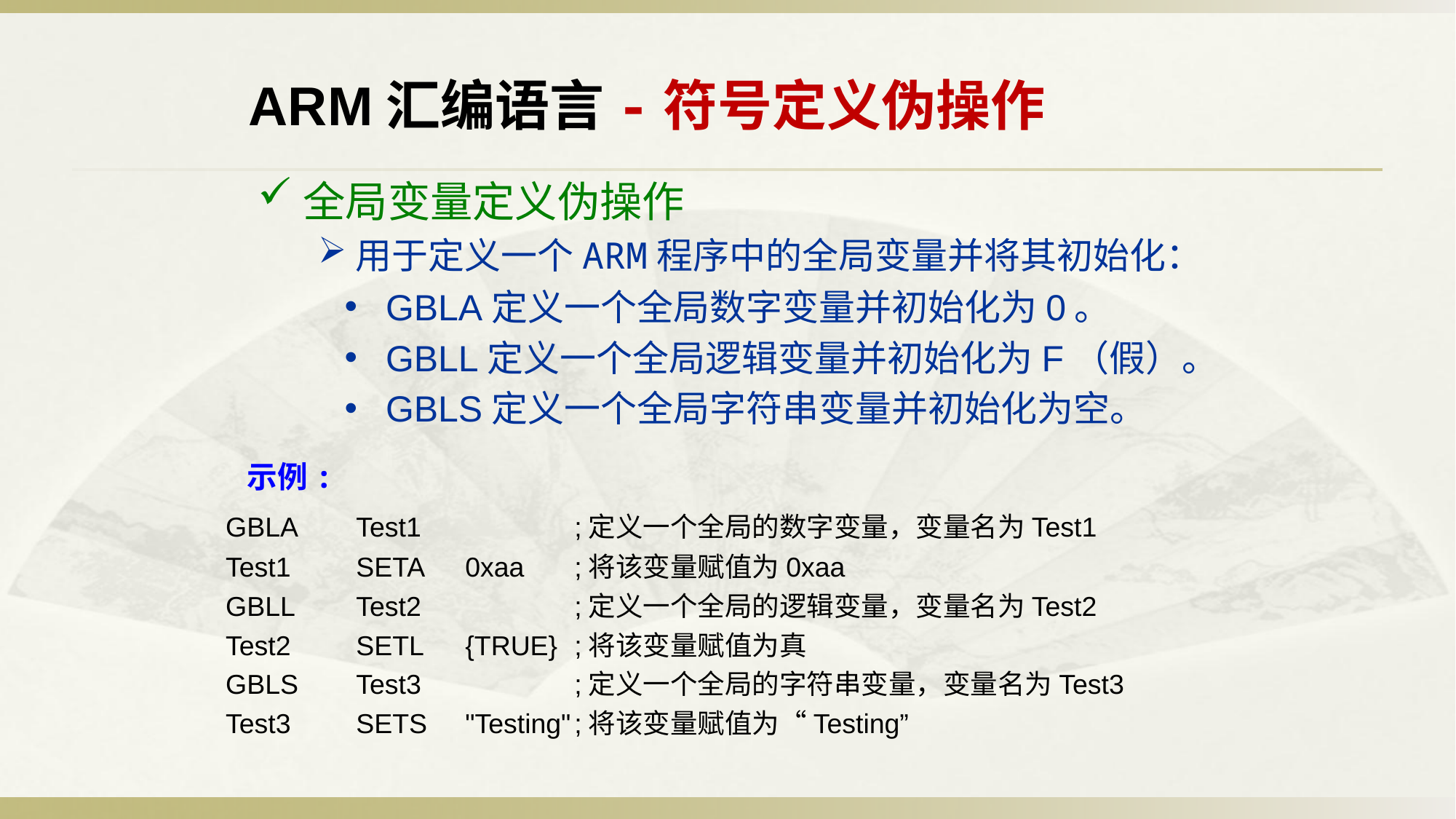

ARM汇编语言-符号定义伪操作
全局变量定义伪操作
用于定义一个ARM程序中的全局变量并将其初始化：
GBLA定义一个全局数字变量并初始化为0。
GBLL定义一个全局逻辑变量并初始化为F（假）。
GBLS定义一个全局字符串变量并初始化为空。

示例:
GBLA	Test1		;定义一个全局的数字变量，变量名为Test1
Test1	SETA	0xaa	;将该变量赋值为0xaa
GBLL	Test2		;定义一个全局的逻辑变量，变量名为Test2
Test2	SETL	{TRUE}	;将该变量赋值为真
GBLS	Test3		;定义一个全局的字符串变量，变量名为Test3
Test3	SETS	"Testing"	;将该变量赋值为“Testing”